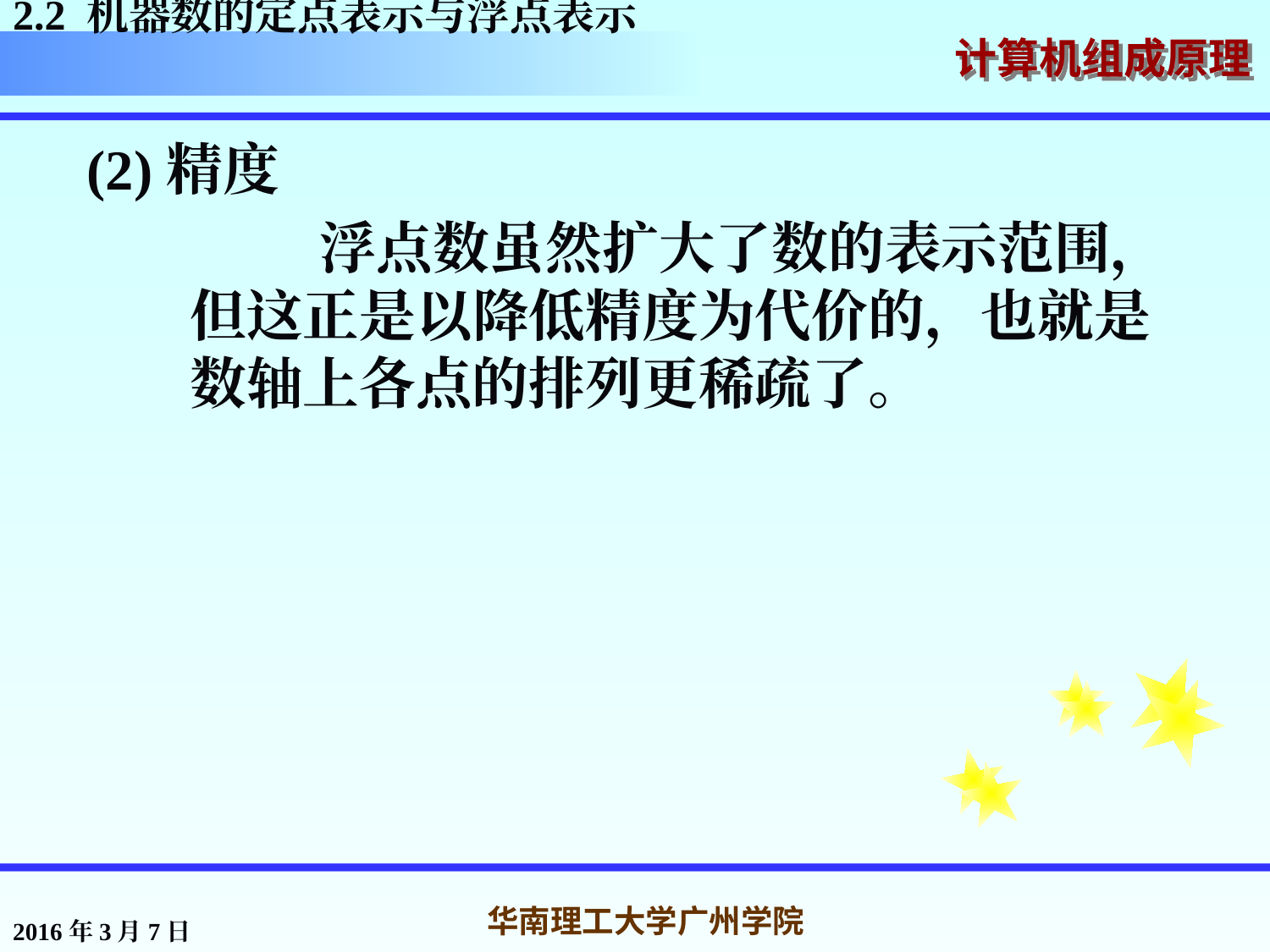

2.2 机器数的定点表示与浮点表示
(2)精度
           浮点数虽然扩大了数的表示范围，但这正是以降低精度为代价的，也就是数轴上各点的排列更稀疏了。
2016年3月7日
华南理工大学广州学院